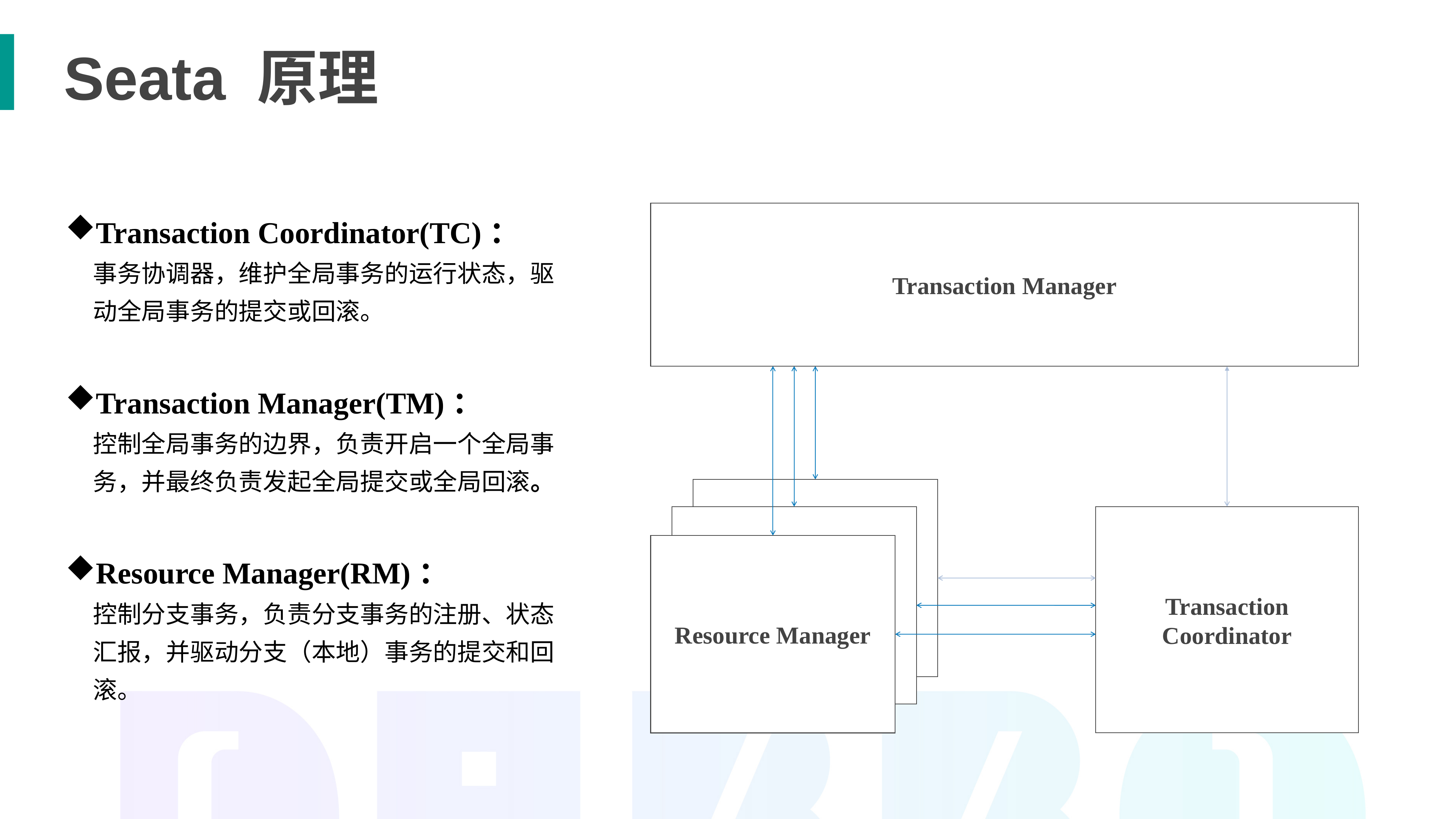

Seata 原理
Transaction Coordinator(TC)：
事务协调器，维护全局事务的运行状态，驱动全局事务的提交或回滚。

Transaction Manager(TM)：
控制全局事务的边界，负责开启一个全局事务，并最终负责发起全局提交或全局回滚。

Resource Manager(RM)：
控制分支事务，负责分支事务的注册、状态汇报，并驱动分支（本地）事务的提交和回滚。

Transaction Manager
Resource
Managers
(RM)
Resource
Managers
(RM)
Transaction Coordinator
Resource Manager